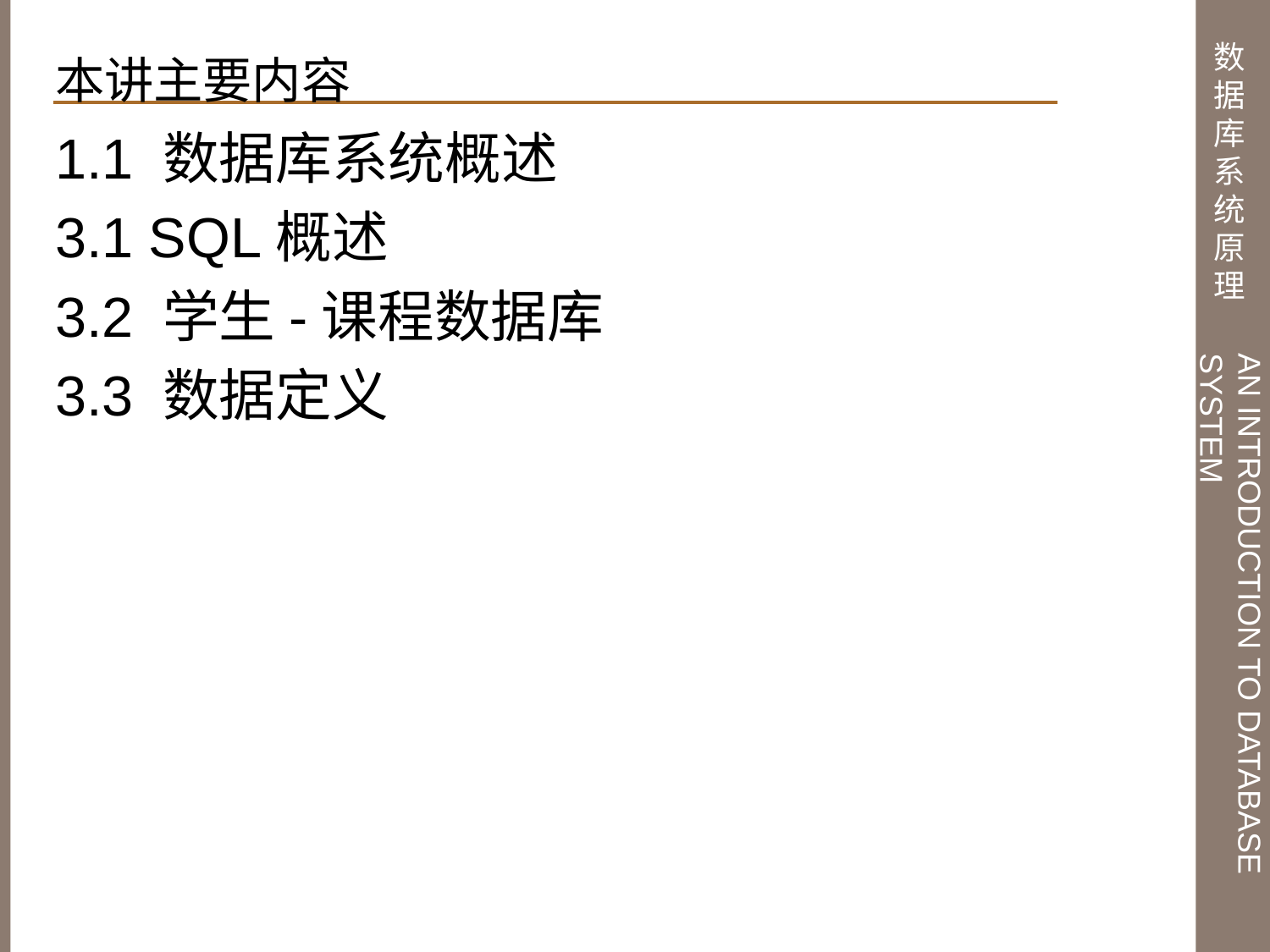

本讲主要内容

1.1 数据库系统概述
3.1 SQL概述
3.2 学生-课程数据库
3.3 数据定义